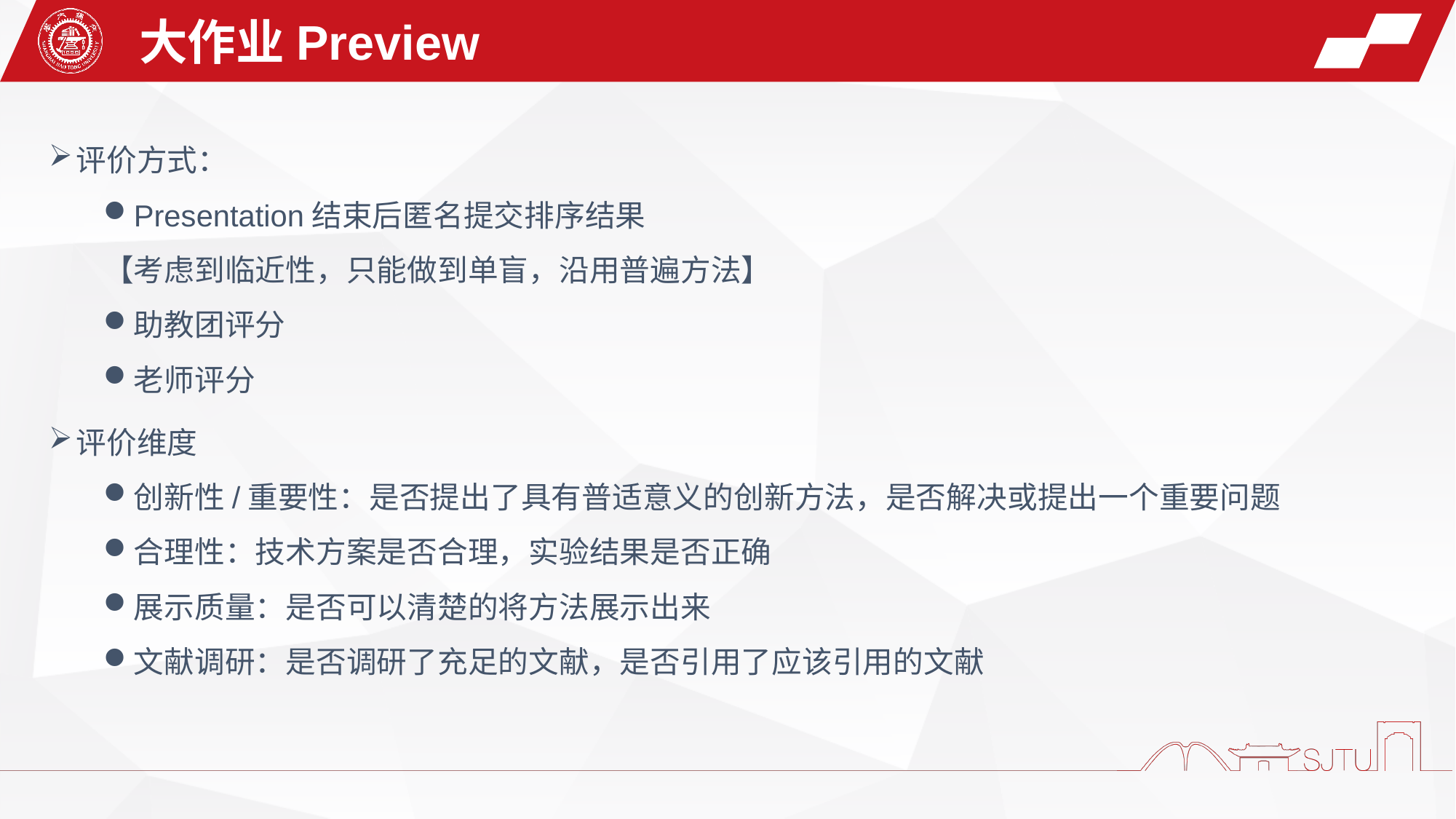

大作业Preview
评价方式：
Presentation结束后匿名提交排序结果
【考虑到临近性，只能做到单盲，沿用普遍方法】
助教团评分
老师评分
评价维度
创新性/重要性：是否提出了具有普适意义的创新方法，是否解决或提出一个重要问题
合理性：技术方案是否合理，实验结果是否正确
展示质量：是否可以清楚的将方法展示出来
文献调研：是否调研了充足的文献，是否引用了应该引用的文献

3